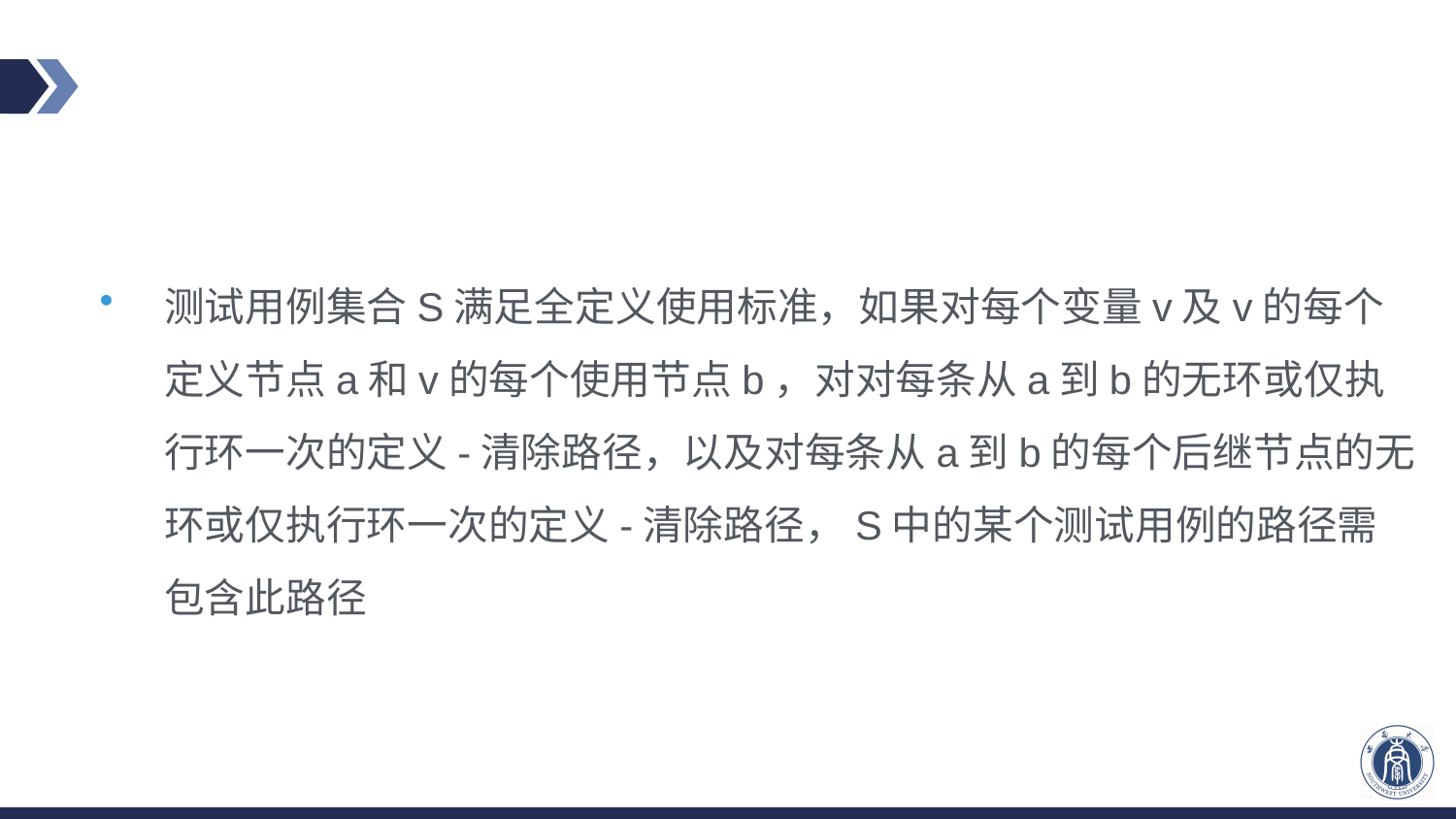

#
测试用例集合S满足全定义使用标准，如果对每个变量v及v的每个定义节点a和v的每个使用节点b，对对每条从a到b的无环或仅执行环一次的定义-清除路径，以及对每条从a到b的每个后继节点的无环或仅执行环一次的定义-清除路径，S中的某个测试用例的路径需包含此路径